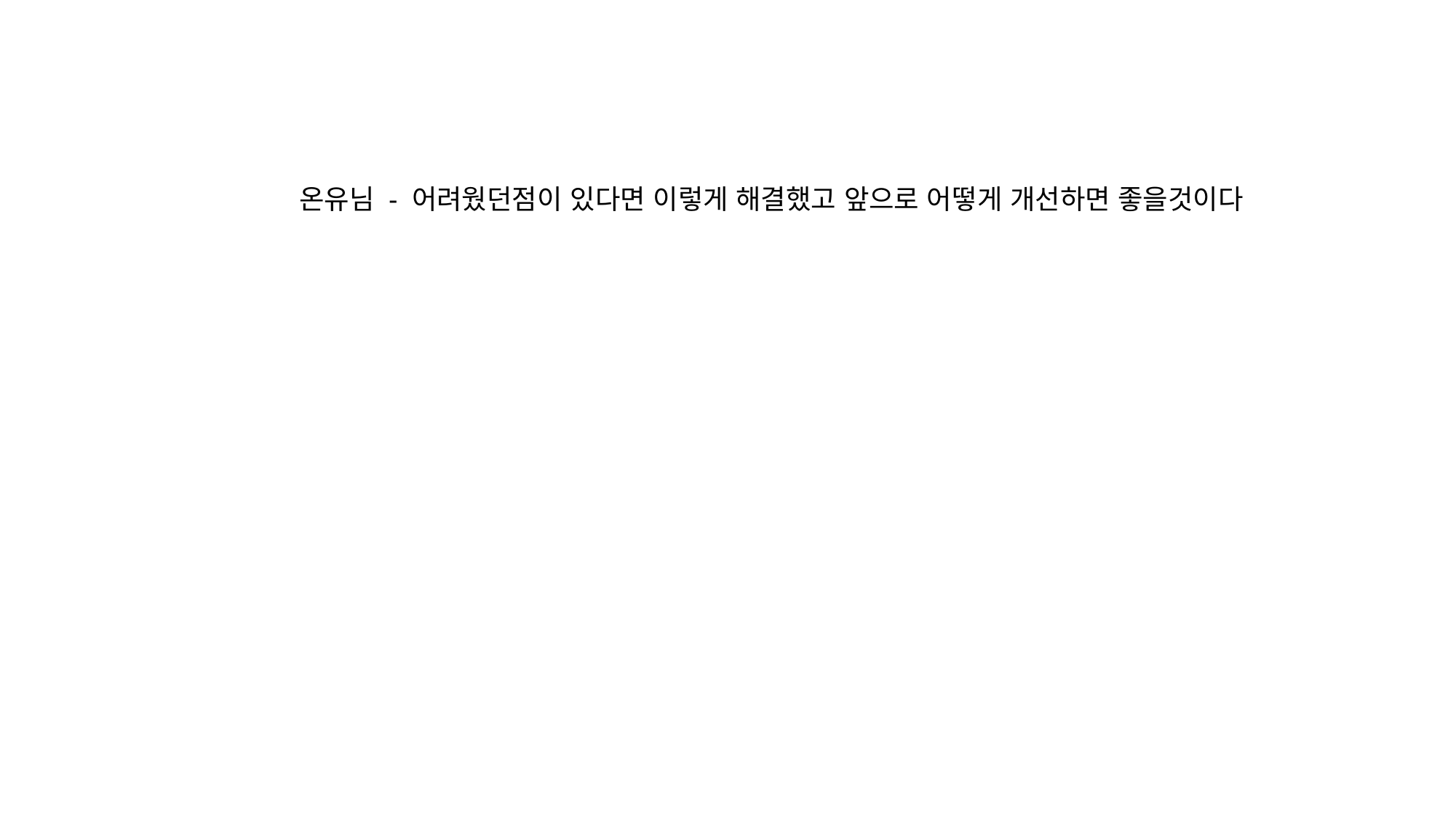

온유님 - 어려웠던점이 있다면 이렇게 해결했고 앞으로 어떻게 개선하면 좋을것이다